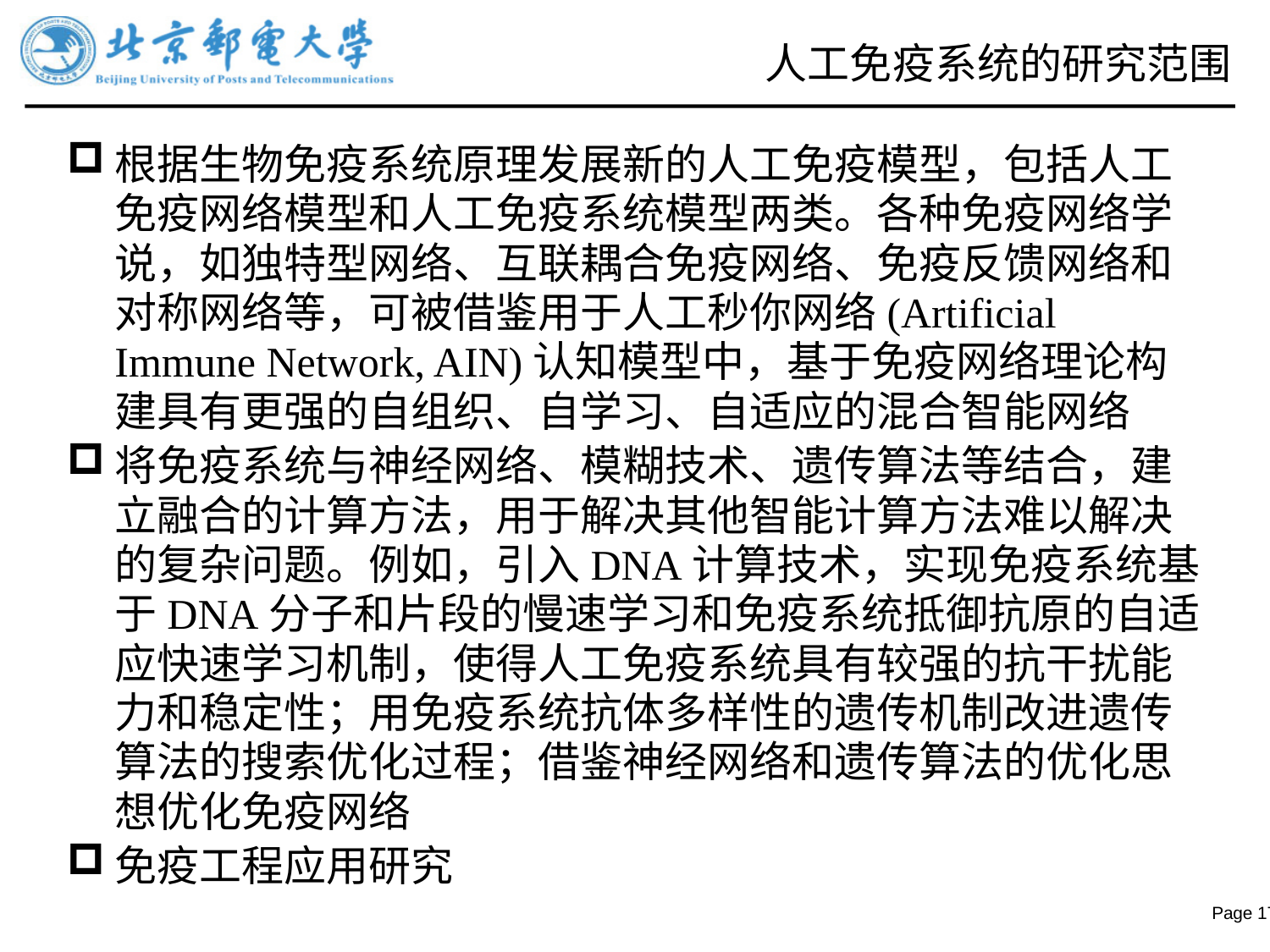

# 人工免疫系统的研究范围
根据生物免疫系统原理发展新的人工免疫模型，包括人工免疫网络模型和人工免疫系统模型两类。各种免疫网络学说，如独特型网络、互联耦合免疫网络、免疫反馈网络和对称网络等，可被借鉴用于人工秒你网络(Artificial Immune Network, AIN)认知模型中，基于免疫网络理论构建具有更强的自组织、自学习、自适应的混合智能网络
将免疫系统与神经网络、模糊技术、遗传算法等结合，建立融合的计算方法，用于解决其他智能计算方法难以解决的复杂问题。例如，引入DNA计算技术，实现免疫系统基于DNA分子和片段的慢速学习和免疫系统抵御抗原的自适应快速学习机制，使得人工免疫系统具有较强的抗干扰能力和稳定性；用免疫系统抗体多样性的遗传机制改进遗传算法的搜索优化过程；借鉴神经网络和遗传算法的优化思想优化免疫网络
免疫工程应用研究